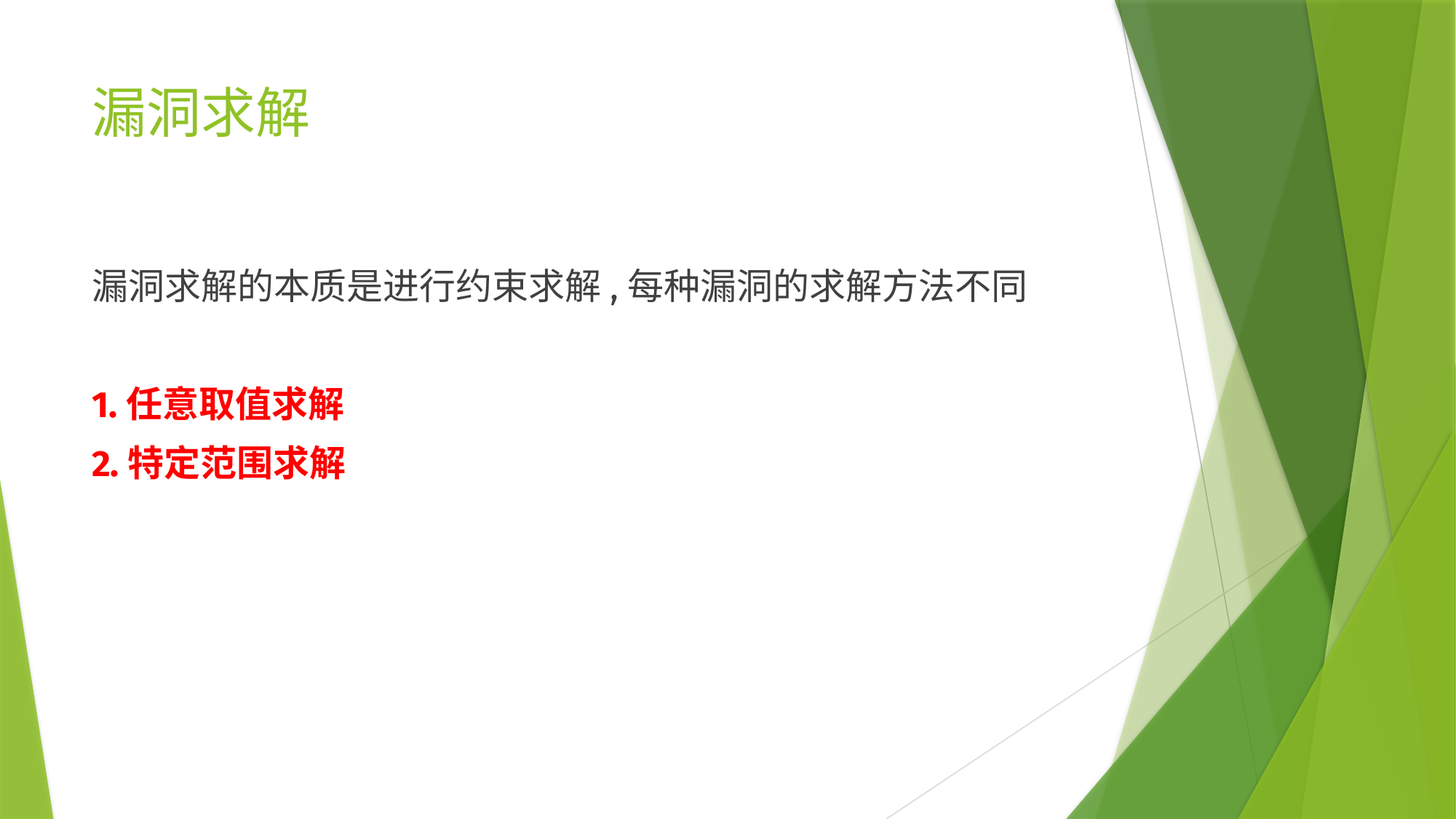

# 漏洞求解
漏洞求解的本质是进行约束求解,每种漏洞的求解方法不同

1.任意取值求解
2.特定范围求解